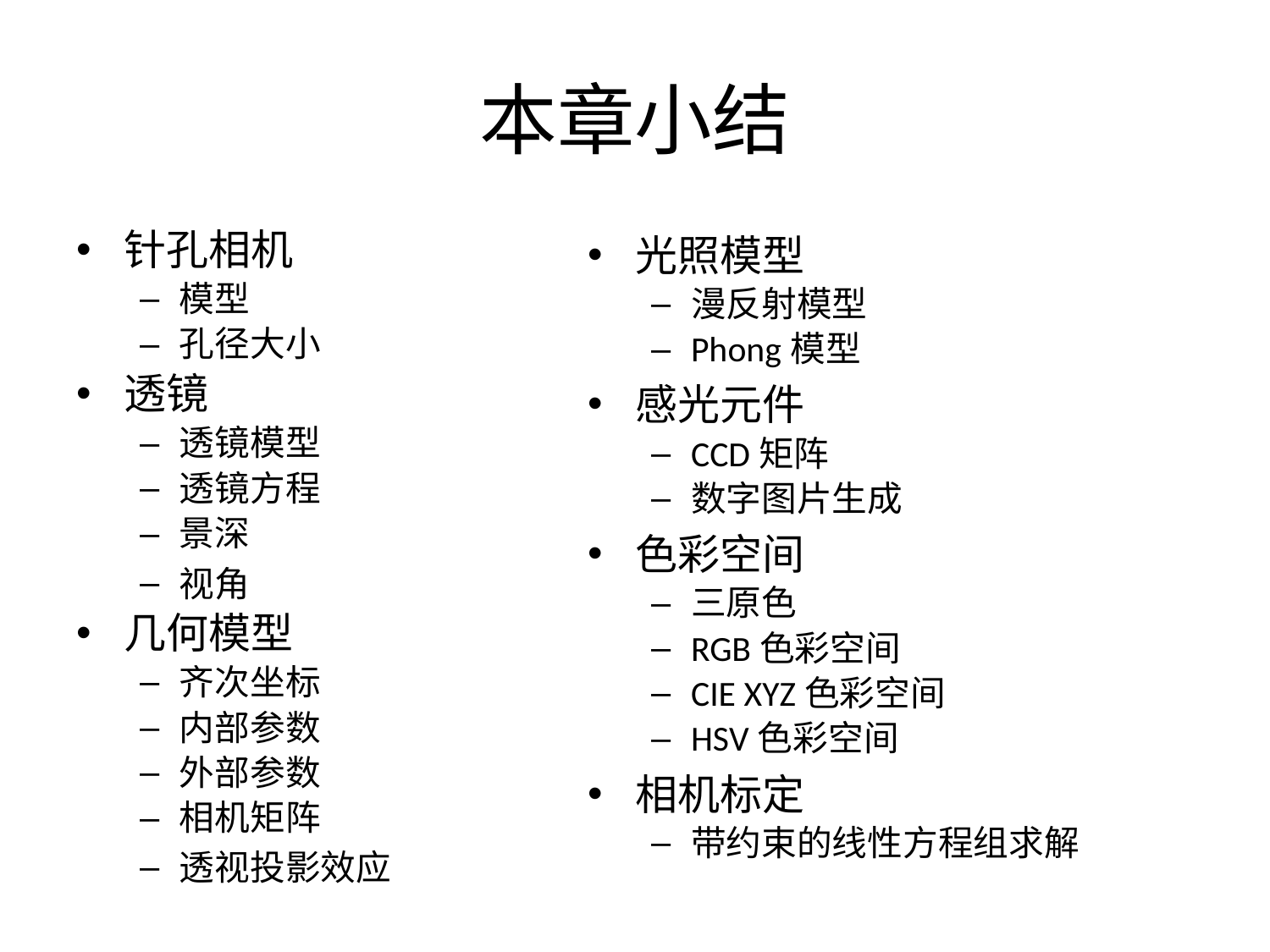

# 本章小结
针孔相机
模型
孔径大小
透镜
透镜模型
透镜方程
景深
视角
几何模型
齐次坐标
内部参数
外部参数
相机矩阵
透视投影效应

光照模型
漫反射模型
Phong模型
感光元件
CCD矩阵
数字图片生成
色彩空间
三原色
RGB色彩空间
CIE XYZ色彩空间
HSV色彩空间
相机标定
带约束的线性方程组求解